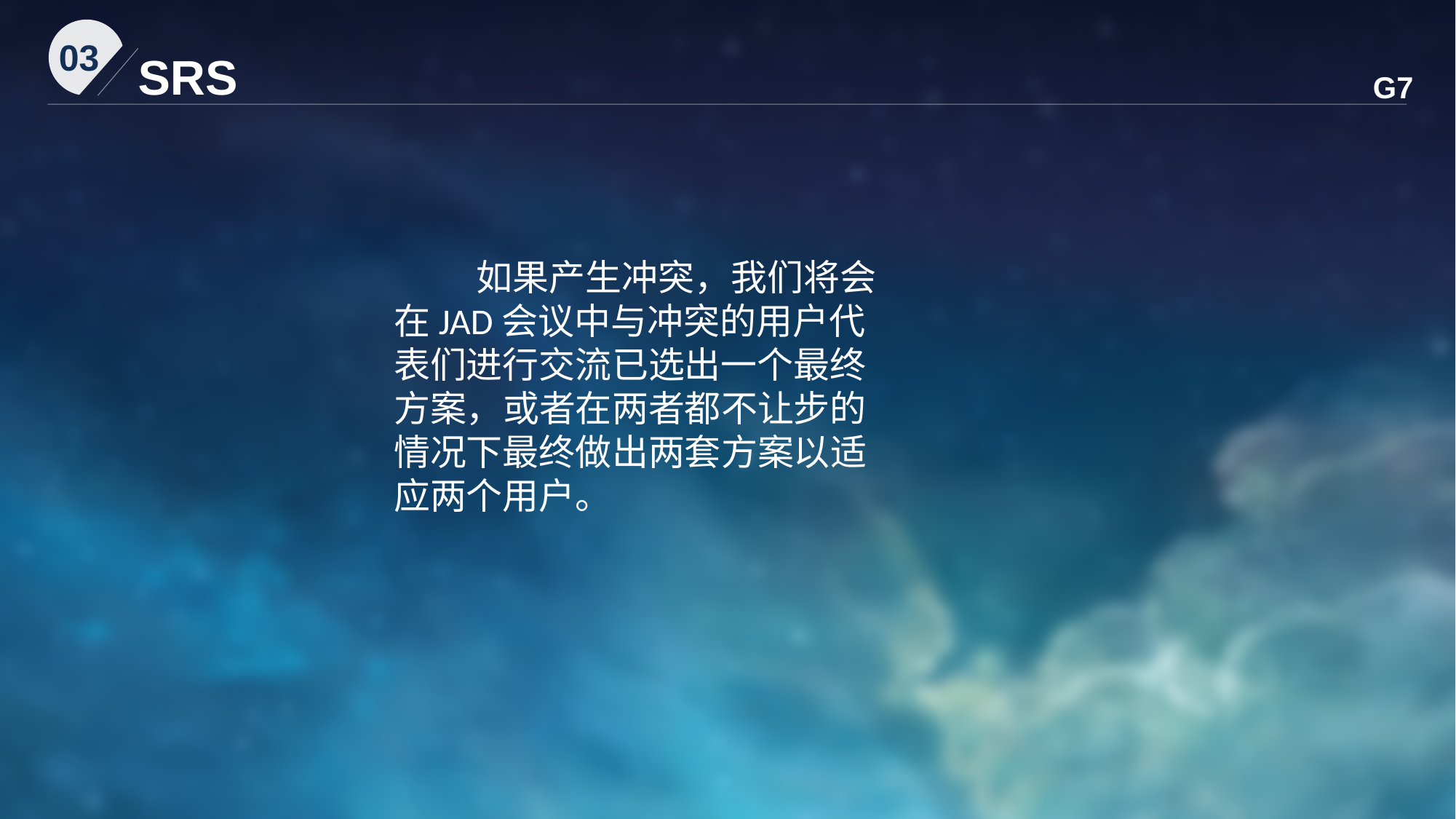

03
SRS
G7
         如果产生冲突，我们将会在JAD会议中与冲突的用户代表们进行交流已选出一个最终方案，或者在两者都不让步的情况下最终做出两套方案以适应两个用户。